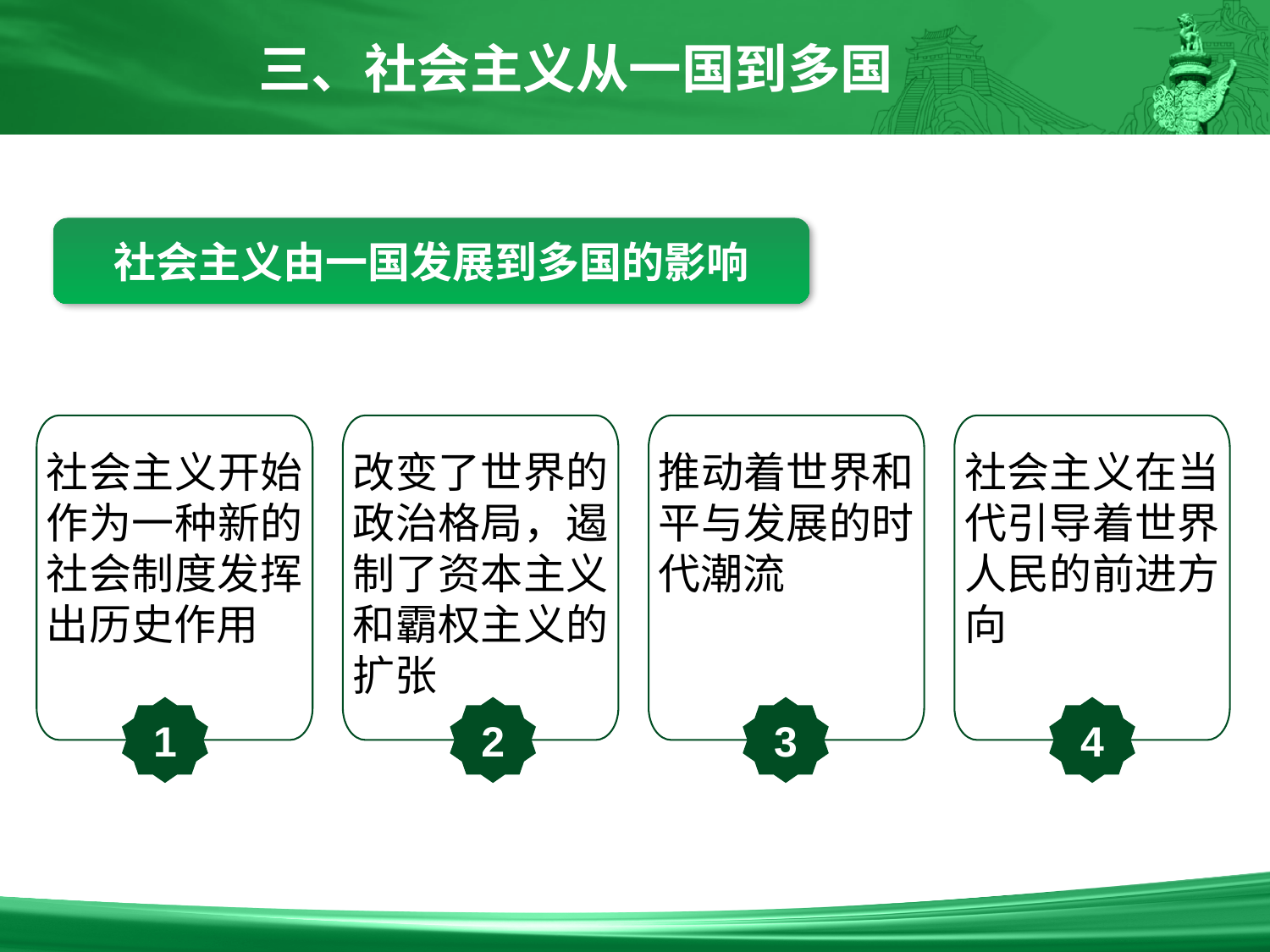

三、社会主义从一国到多国
社会主义由一国发展到多国的影响
社会主义开始作为一种新的社会制度发挥出历史作用
改变了世界的政治格局，遏制了资本主义和霸权主义的扩张
推动着世界和平与发展的时代潮流
社会主义在当代引导着世界人民的前进方向
1
2
3
4